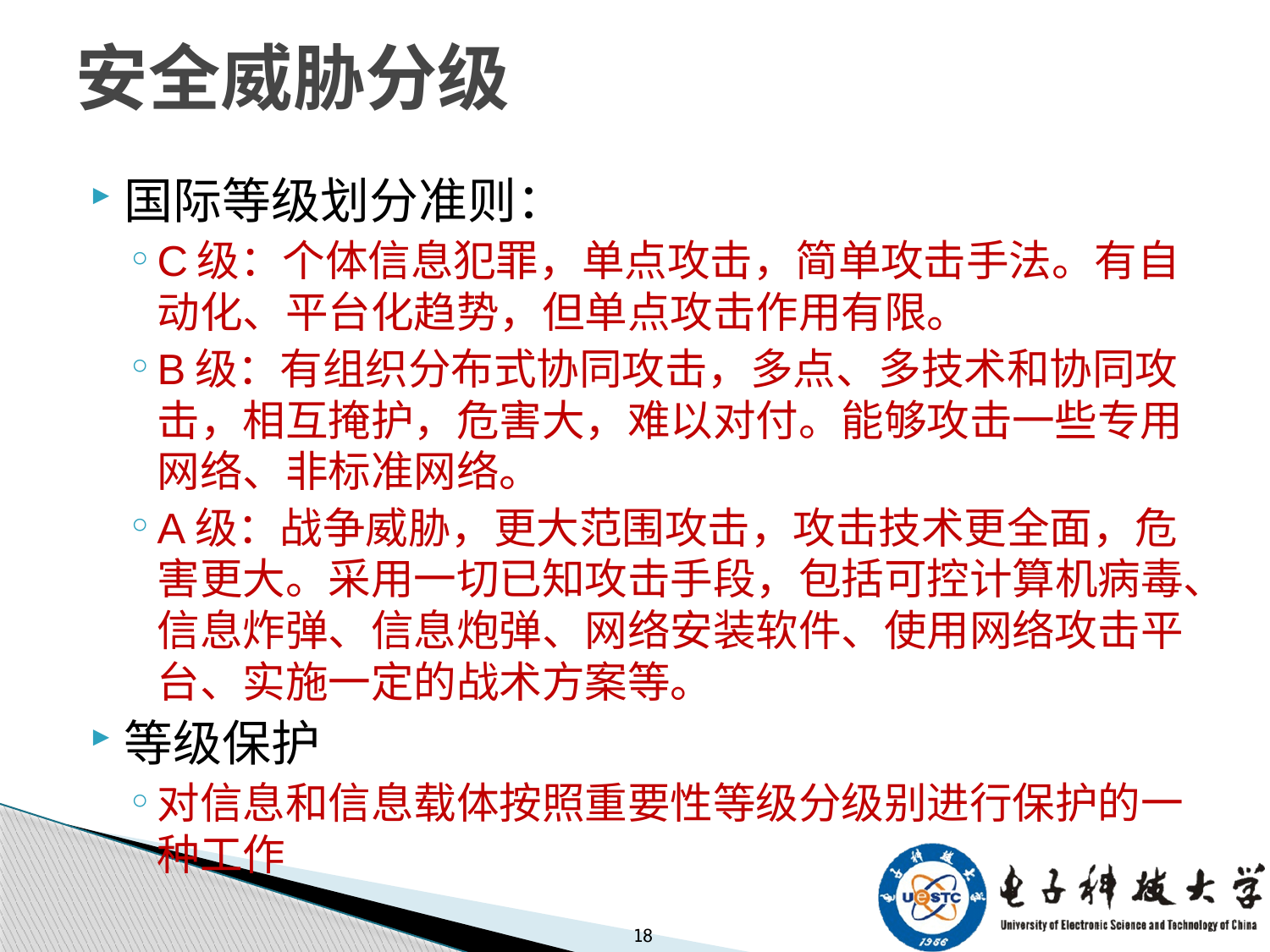

# 安全威胁分级
国际等级划分准则：
C级：个体信息犯罪，单点攻击，简单攻击手法。有自动化、平台化趋势，但单点攻击作用有限。
B级：有组织分布式协同攻击，多点、多技术和协同攻击，相互掩护，危害大，难以对付。能够攻击一些专用网络、非标准网络。
A级：战争威胁，更大范围攻击，攻击技术更全面，危害更大。采用一切已知攻击手段，包括可控计算机病毒、信息炸弹、信息炮弹、网络安装软件、使用网络攻击平台、实施一定的战术方案等。
等级保护
对信息和信息载体按照重要性等级分级别进行保护的一种工作
18